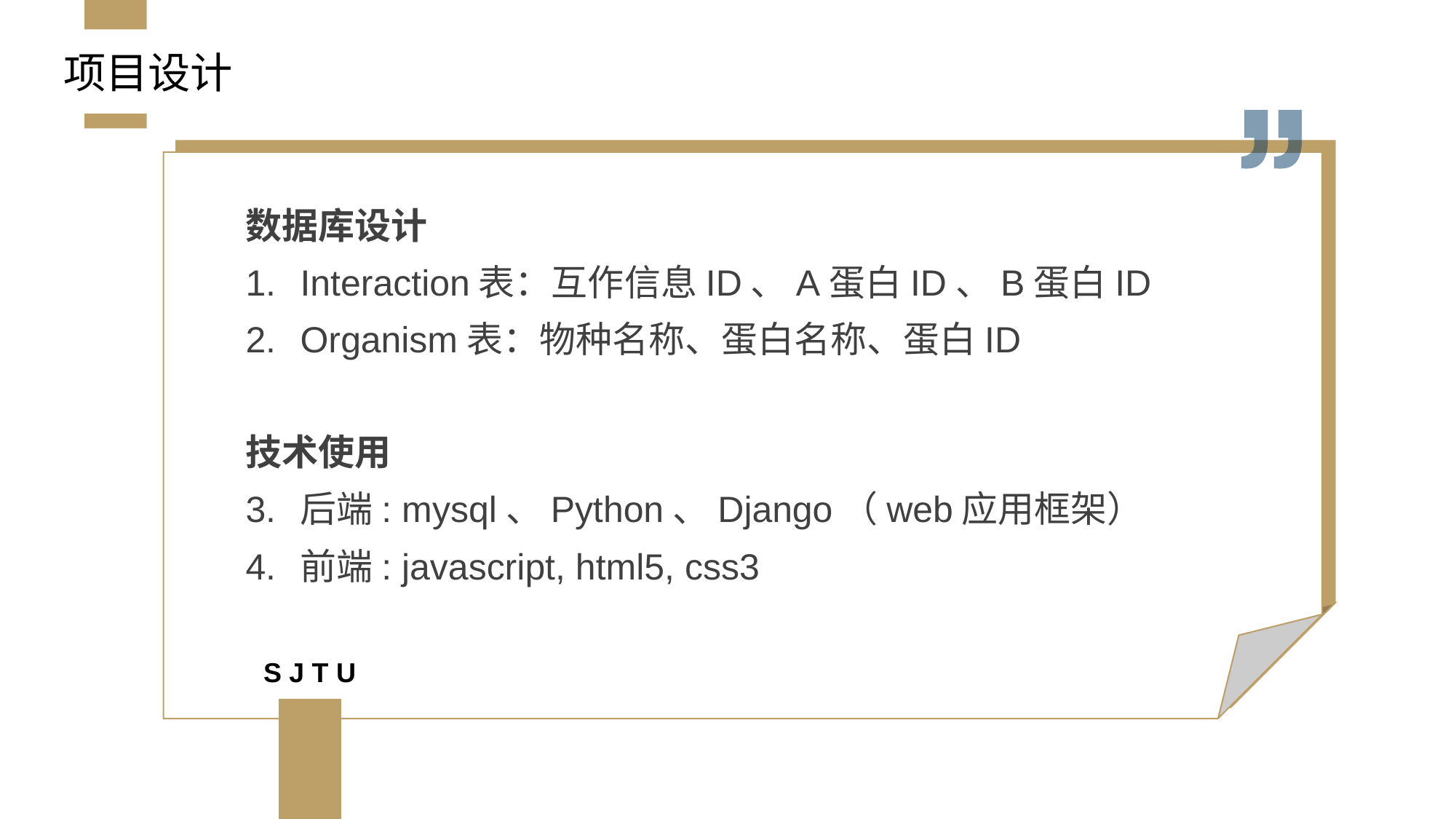

项目设计
数据库设计
Interaction表：互作信息ID、A蛋白ID、B蛋白ID
Organism表：物种名称、蛋白名称、蛋白ID

技术使用
后端: mysql、Python、Django（web应用框架）
前端: javascript, html5, css3